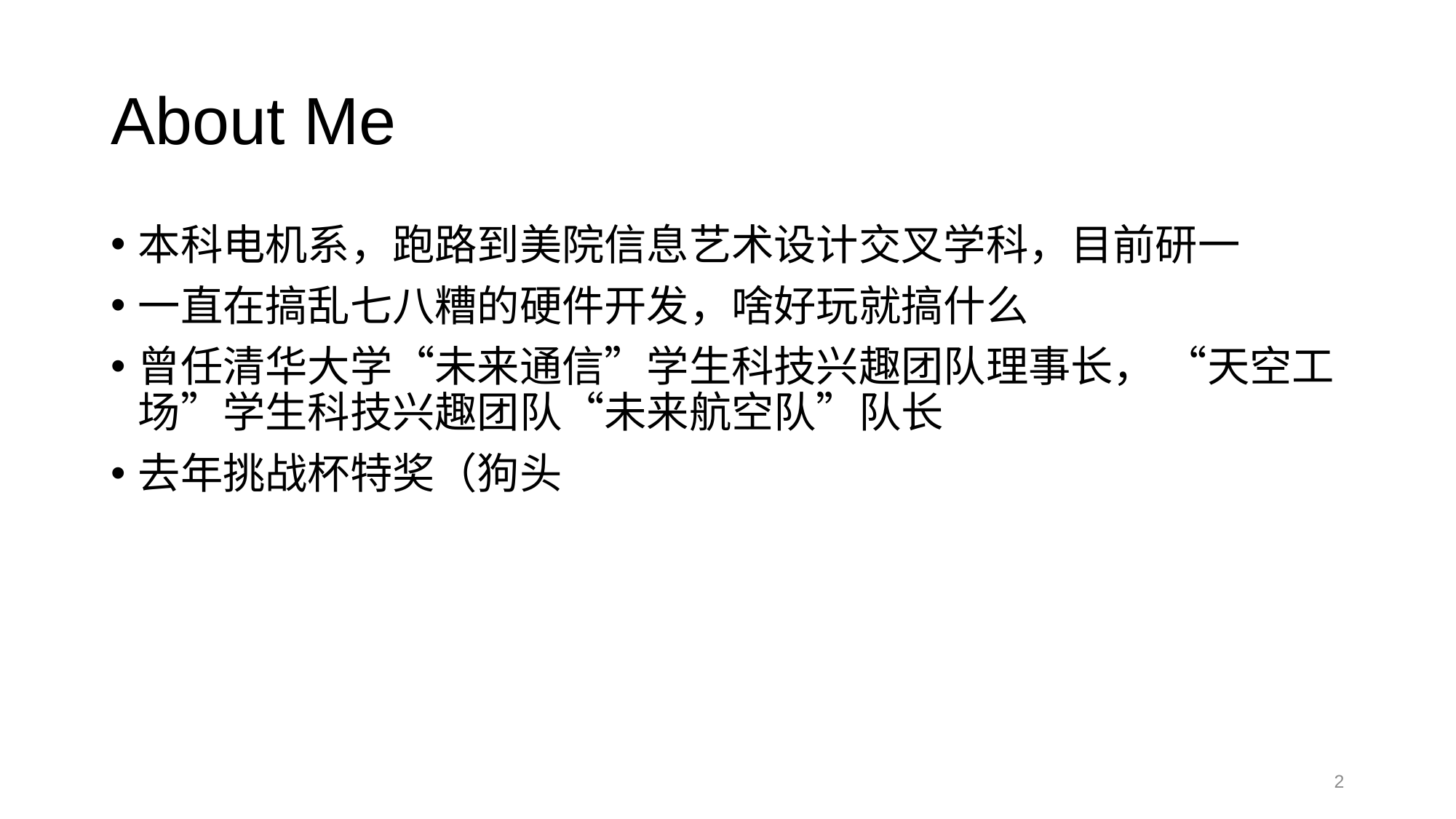

# About Me
本科电机系，跑路到美院信息艺术设计交叉学科，目前研一
一直在搞乱七八糟的硬件开发，啥好玩就搞什么
曾任清华大学“未来通信”学生科技兴趣团队理事长， “天空工场”学生科技兴趣团队“未来航空队”队长
去年挑战杯特奖（狗头
2